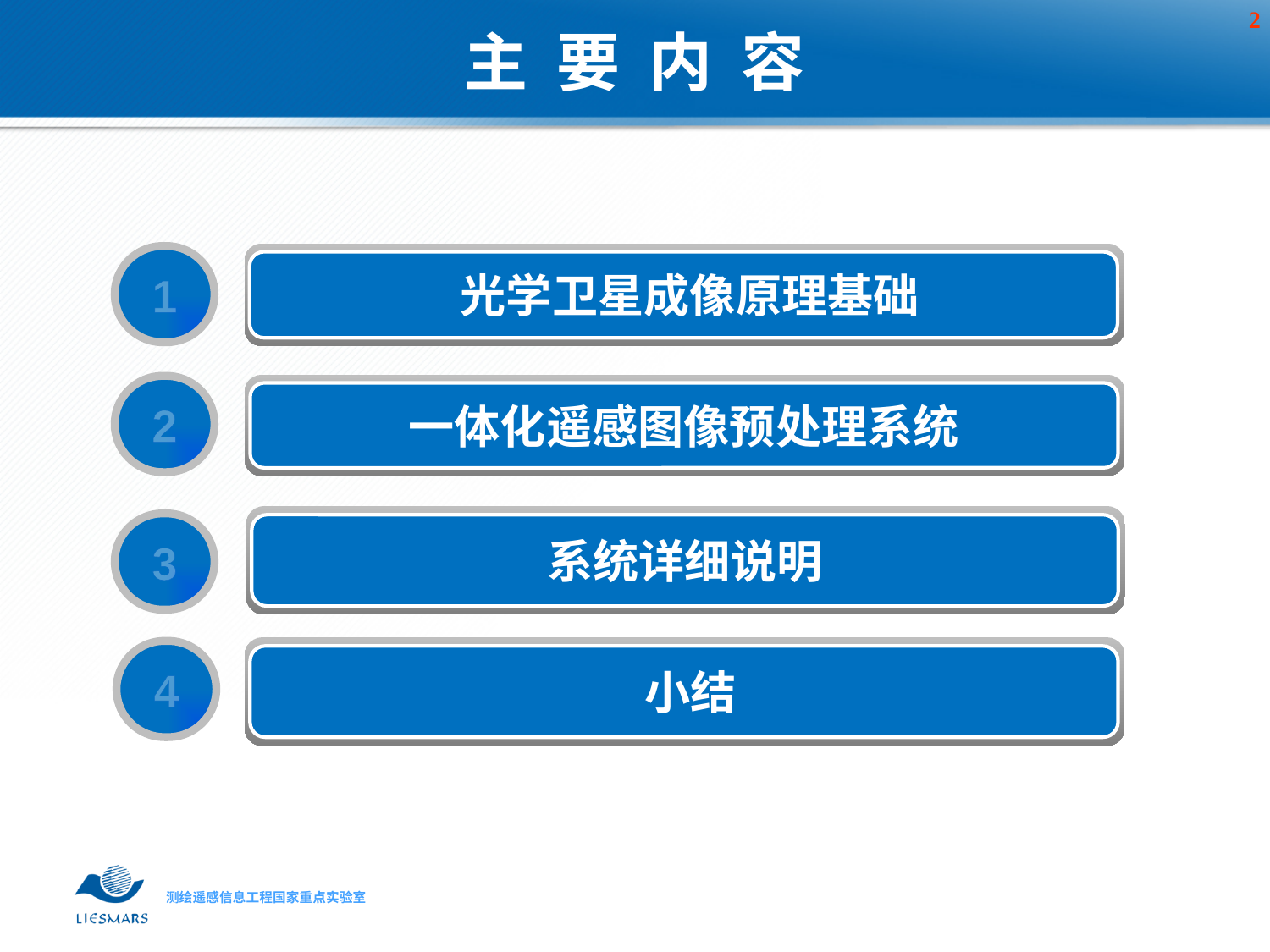

主  要  内  容

光学卫星成像原理基础
1

一体化遥感图像预处理系统
2

系统详细说明
3

小结
4